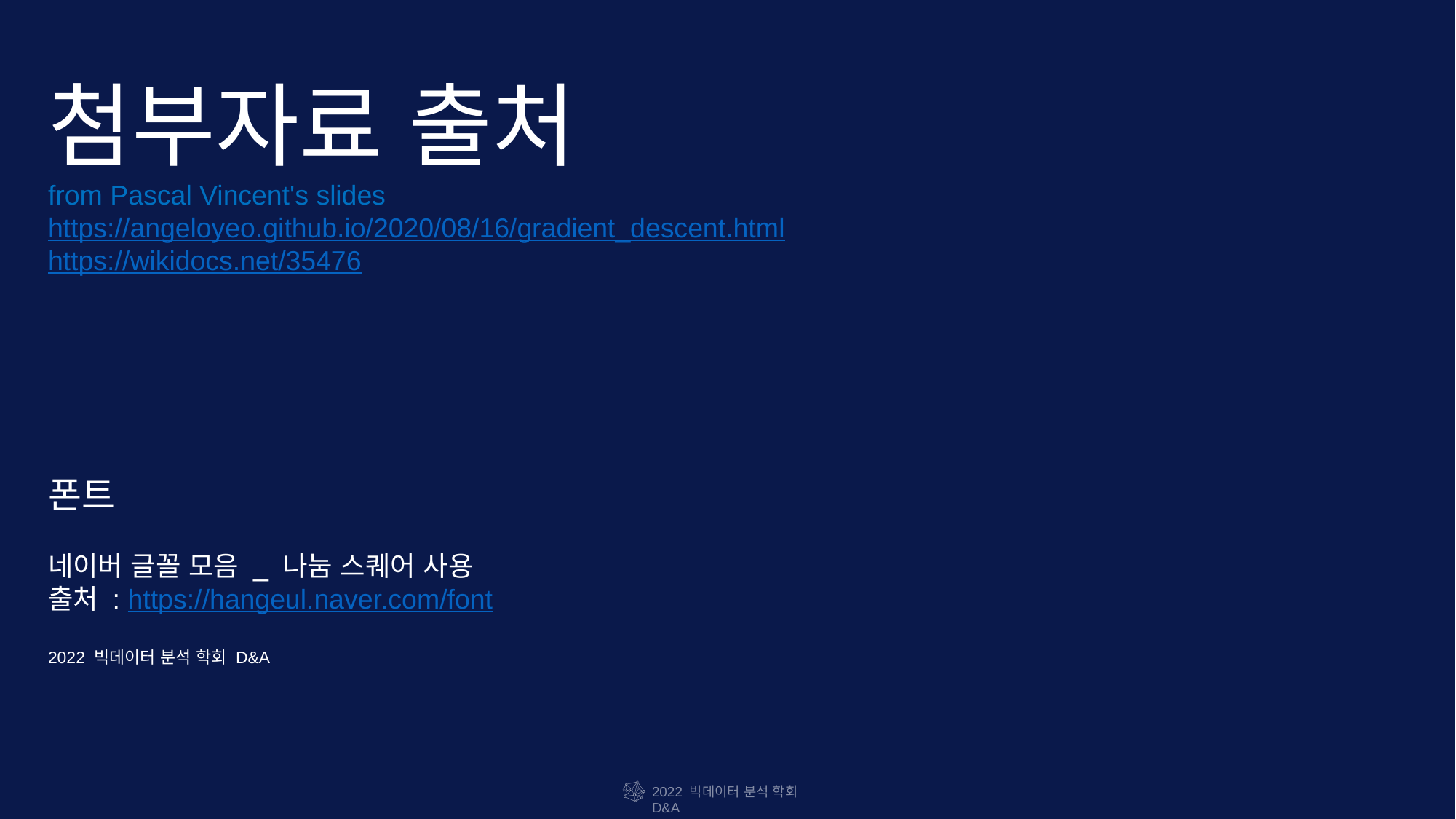

첨부자료 출처
from Pascal Vincent's slides
https://angeloyeo.github.io/2020/08/16/gradient_descent.html
https://wikidocs.net/35476

폰트
네이버 글꼴 모음 _ 나눔 스퀘어 사용
출처 : https://hangeul.naver.com/font
2022 빅데이터 분석 학회 D&A

2022 빅데이터 분석 학회 D&A